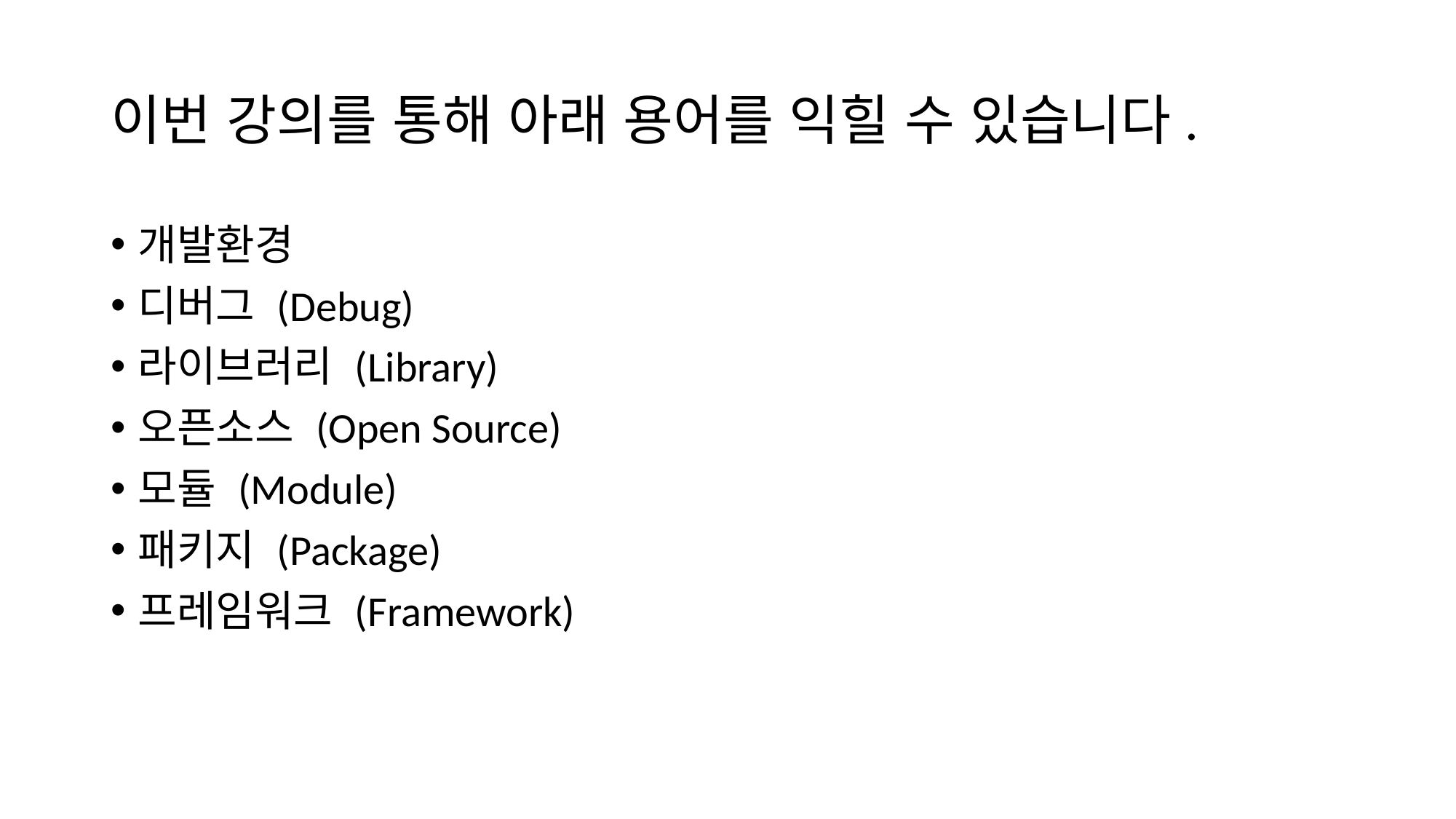

# 이번 강의를 통해 아래 용어를 익힐 수 있습니다.
개발환경
디버그 (Debug)
라이브러리 (Library)
오픈소스 (Open Source)
모듈 (Module)
패키지 (Package)
프레임워크 (Framework)